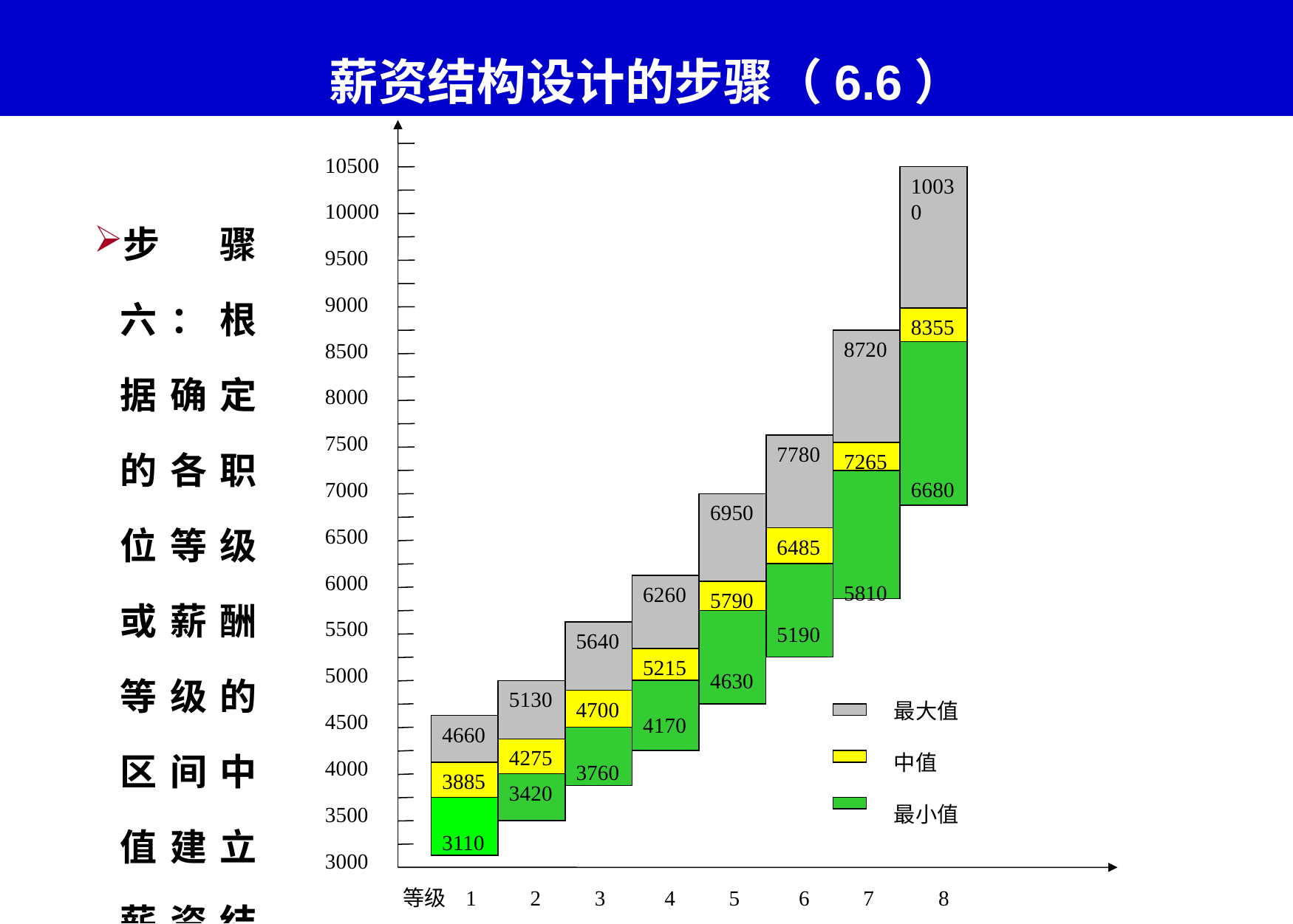

# 薪资结构设计的步骤（6.6）

10500

10000

9500

9000

8500

8000

7500

7000

6500

6000

5500

5000

4500

4000

3500

3000

10030

8355

8720

6680

7780
7265

5810

6950

6485

5190
6260
5790

4630
5640
4700

3760

5215

5130
4275
3420

4170
最大值

中值

最小值

4660
3885

3110

等级   1          2          3           4          5           6          7            8
步骤六：根据确定的各职位等级或薪酬等级的区间中值建立薪资结构。